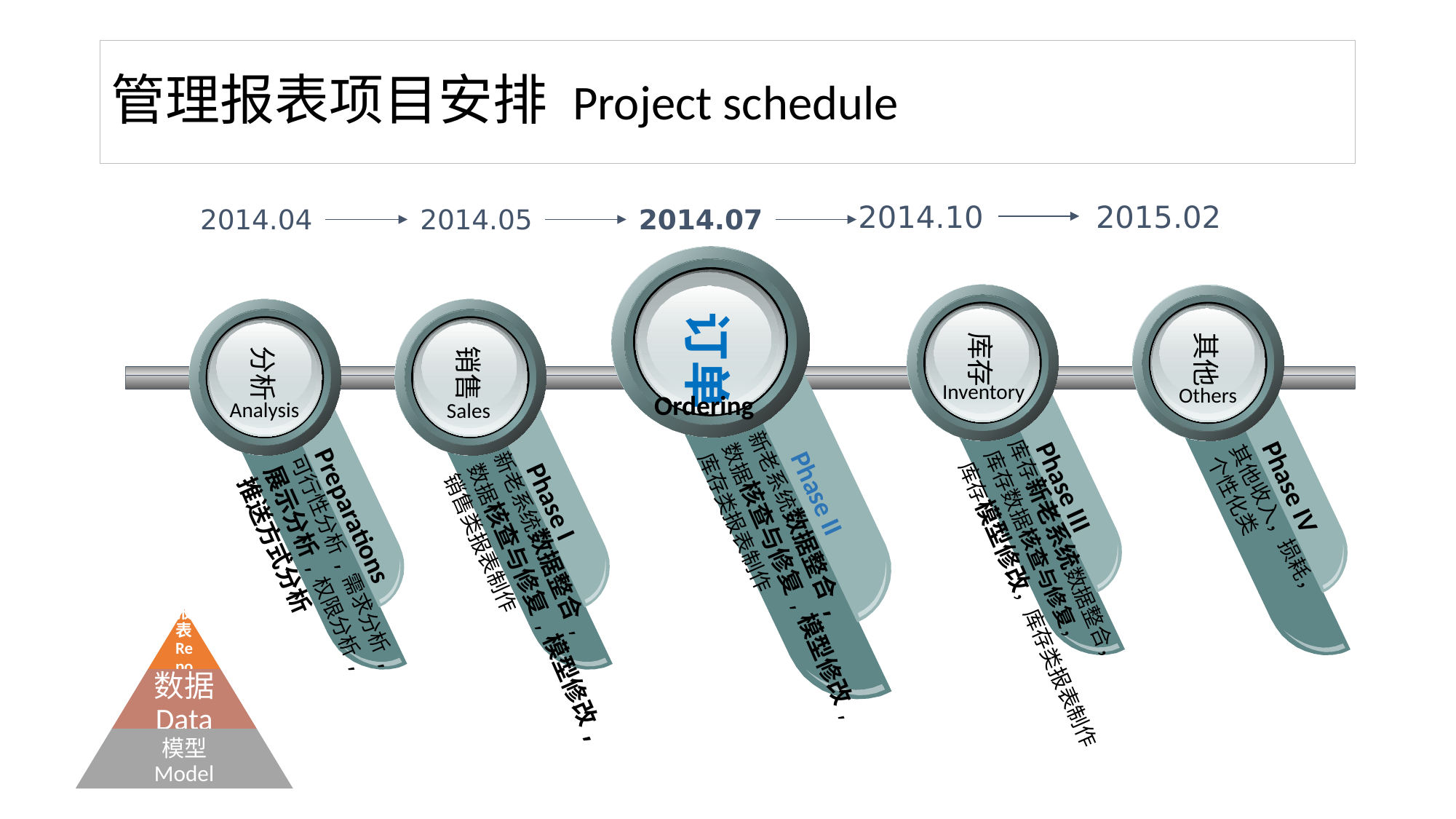

# 管理报表项目安排 Project schedule
2015.02
2014.10
2014.04
2014.05
2014.07

订单
新老系统数据整合,
数据核查与修复,模型修改,
库存类报表制作
Phase II

库存
库存新老系统数据整合，
库存数据核查与修复，
库存模型修改，库存类报表制作
Phase III

其他
其他收入，损耗，
个性化类
Phase IV

分析
可行性分析,需求分析,
展示分析,权限分析,
推送方式分析
     Preparations

销售
新老系统数据整合,
数据核查与修复,模型修改,
销售类报表制作
Phase I

报表
Report
数据
Data
模型
Model
Inventory
Others
Ordering
Analysis
Sales